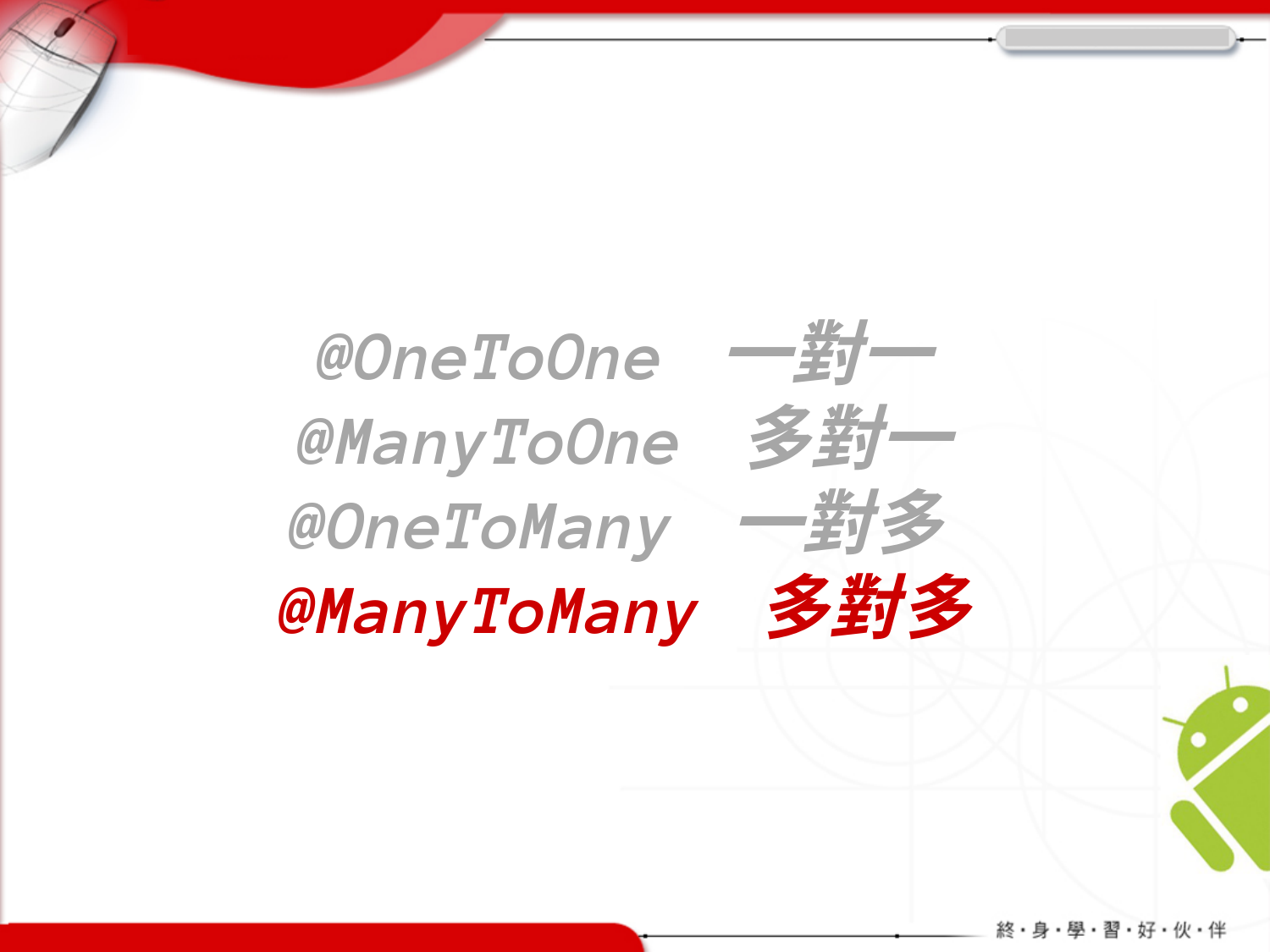

# @OneToOne 一對一 @ManyToOne 多對一 @OneToMany 一對多@ManyToMany 多對多